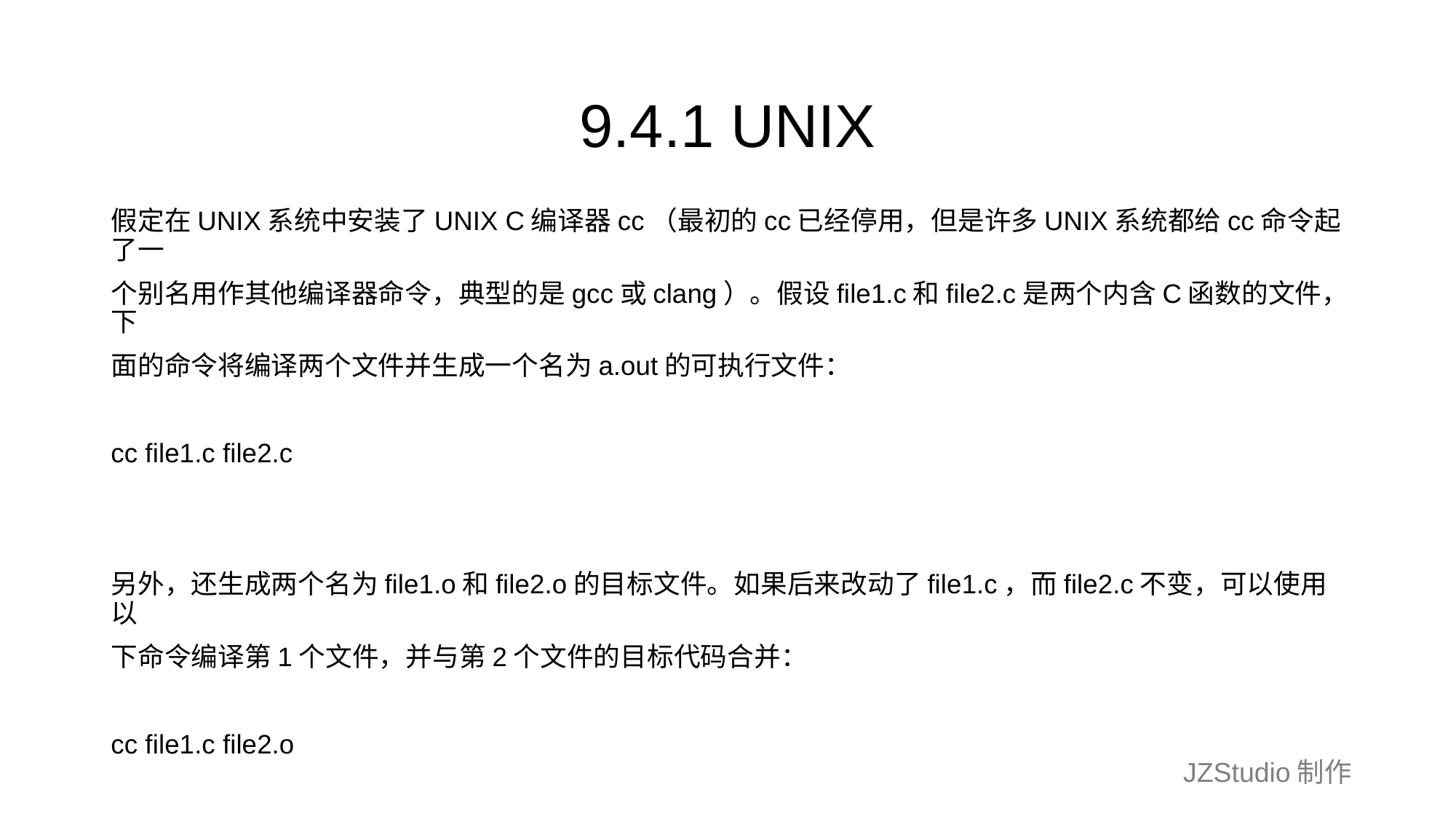

# 9.4.1 UNIX
假定在UNIX系统中安装了UNIX C编译器cc（最初的cc已经停用，但是许多UNIX系统都给cc命令起了一
个别名用作其他编译器命令，典型的是gcc或clang）。假设file1.c和file2.c是两个内含C函数的文件，下
面的命令将编译两个文件并生成一个名为a.out的可执行文件：

cc file1.c file2.c

另外，还生成两个名为file1.o和file2.o的目标文件。如果后来改动了file1.c，而file2.c不变，可以使用以
下命令编译第1个文件，并与第2个文件的目标代码合并：

cc file1.c file2.o